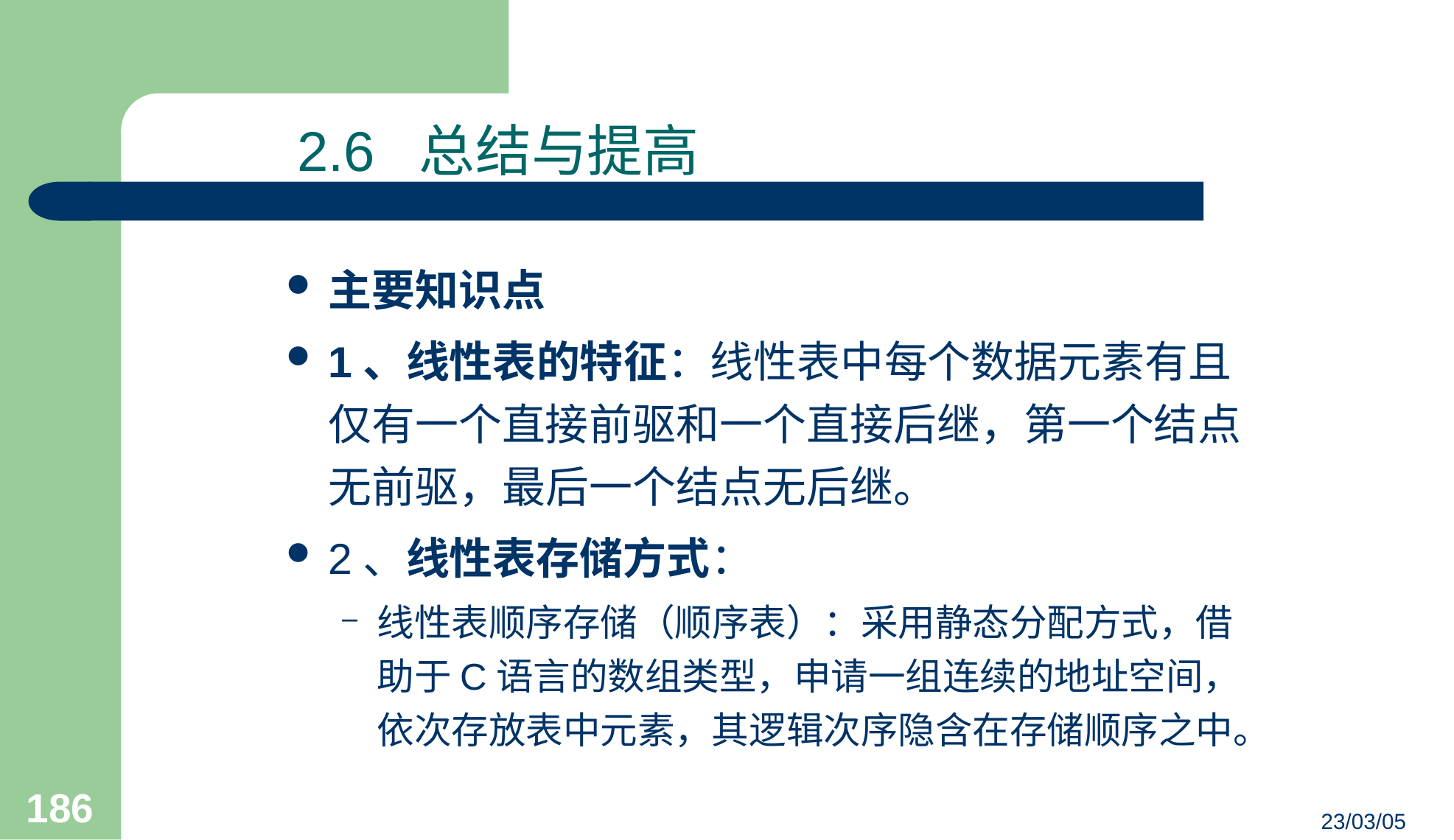

# 2.6  总结与提高
主要知识点
1、线性表的特征：线性表中每个数据元素有且仅有一个直接前驱和一个直接后继，第一个结点无前驱，最后一个结点无后继。
2、线性表存储方式：
线性表顺序存储（顺序表）：采用静态分配方式，借助于C语言的数组类型，申请一组连续的地址空间，依次存放表中元素，其逻辑次序隐含在存储顺序之中。
186
23/03/05